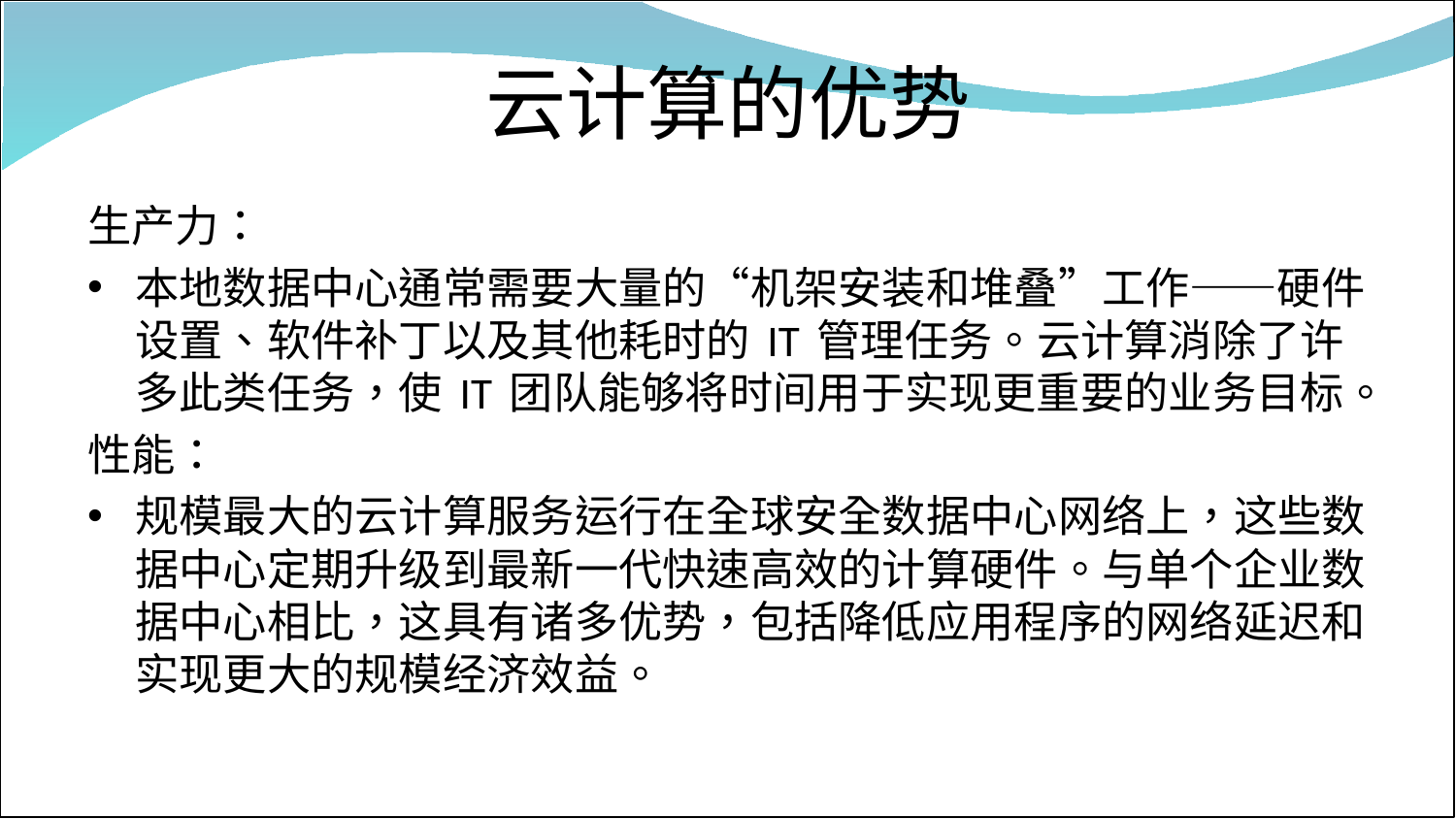

# 云计算的优势
生产力：
本地数据中心通常需要大量的“机架安装和堆叠”工作——硬件设置、软件补丁以及其他耗时的 IT 管理任务。云计算消除了许多此类任务，使 IT 团队能够将时间用于实现更重要的业务目标。
性能：
规模最大的云计算服务运行在全球安全数据中心网络上，这些数据中心定期升级到最新一代快速高效的计算硬件。与单个企业数据中心相比，这具有诸多优势，包括降低应用程序的网络延迟和实现更大的规模经济效益。